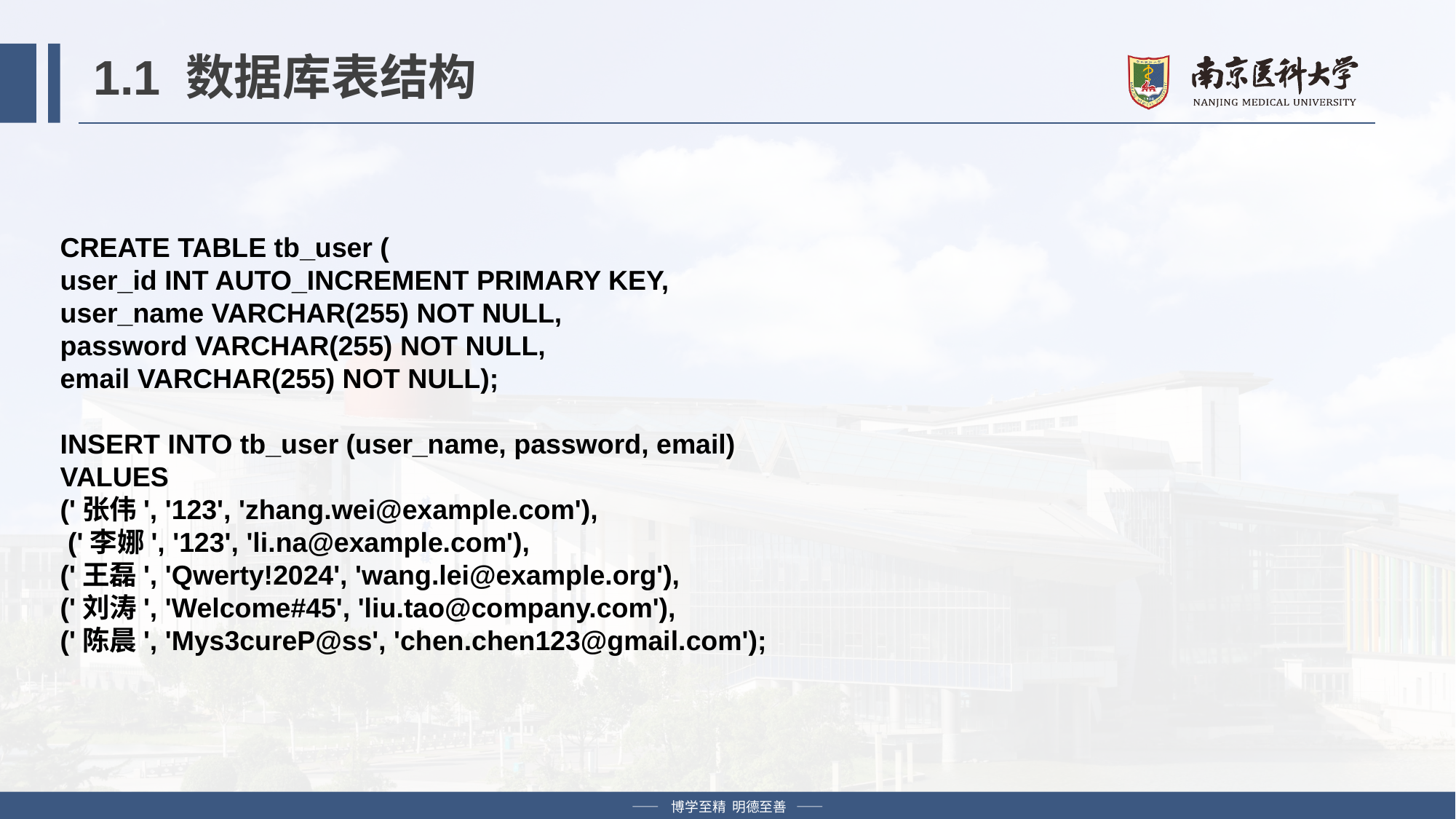

# 1.1 数据库表结构
CREATE TABLE tb_user (
user_id INT AUTO_INCREMENT PRIMARY KEY,
user_name VARCHAR(255) NOT NULL,
password VARCHAR(255) NOT NULL,
email VARCHAR(255) NOT NULL);

INSERT INTO tb_user (user_name, password, email)
VALUES
('张伟', '123', 'zhang.wei@example.com'),
 ('李娜', '123', 'li.na@example.com'),
('王磊', 'Qwerty!2024', 'wang.lei@example.org'),
('刘涛', 'Welcome#45', 'liu.tao@company.com'),
('陈晨', 'Mys3cureP@ss', 'chen.chen123@gmail.com');
——   博学至精  明德至善   ——